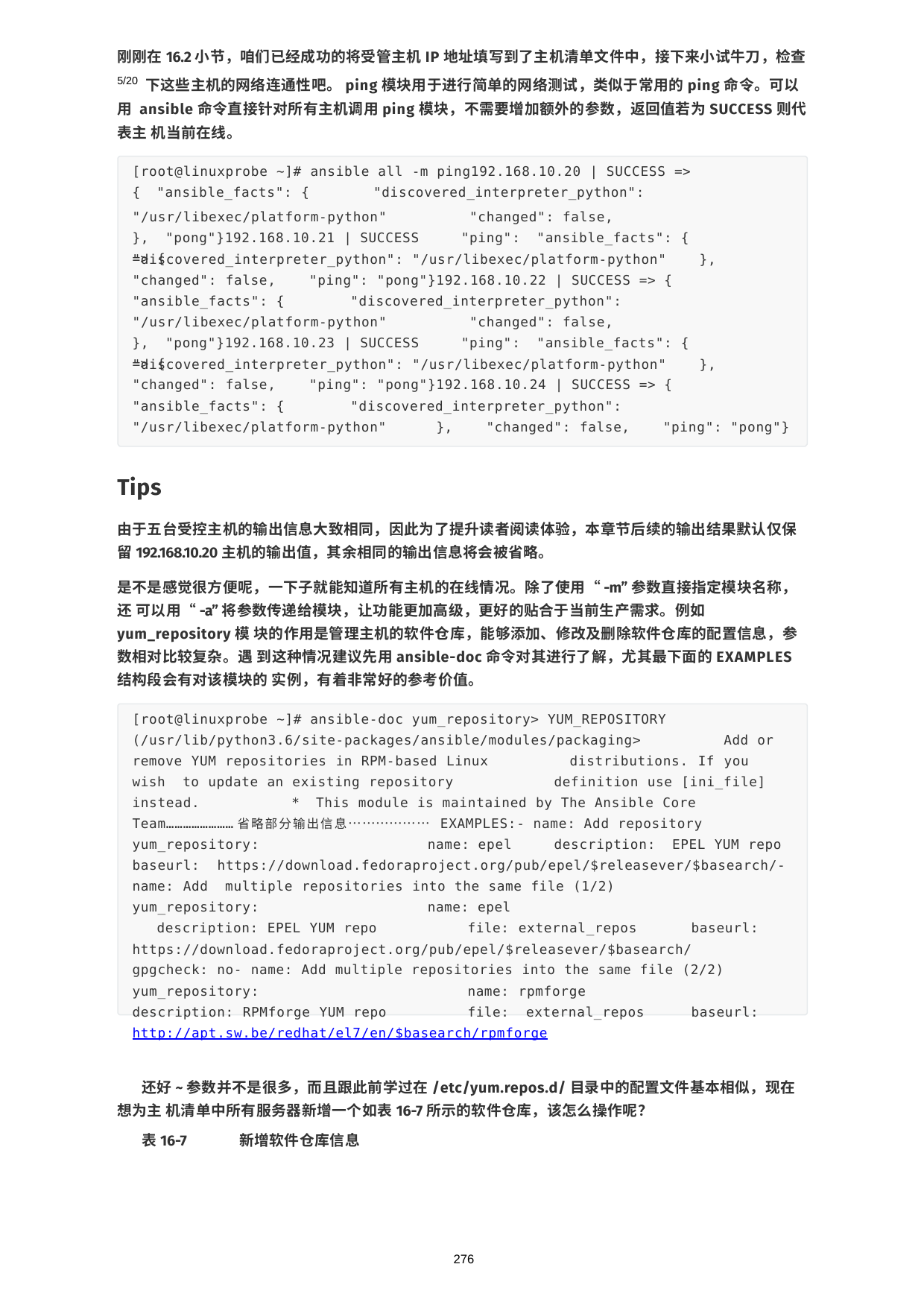

刚刚在16.2小节，咱们已经成功的将受管主机IP地址填写到了主机清单文件中，接下来小试牛刀，检查5/20 下这些主机的网络连通性吧。ping模块用于进行简单的网络测试，类似于常用的ping命令。可以用 ansible命令直接针对所有主机调用ping模块，不需要增加额外的参数，返回值若为SUCCESS则代表主 机当前在线。

[root@linuxprobe ~]# ansible all -m ping192.168.10.20 | SUCCESS => {  "ansible_facts": {	"discovered_interpreter_python":

"/usr/libexec/platform-python"	},  "pong"}192.168.10.21 | SUCCESS => {
"changed": false,	"ping":  "ansible_facts": {
"discovered_interpreter_python": "/usr/libexec/platform-python"
},
"changed": false,  "ansible_facts": {
"ping": "pong"}192.168.10.22 | SUCCESS => {
"discovered_interpreter_python":
"/usr/libexec/platform-python"	},  "pong"}192.168.10.23 | SUCCESS => {
"changed": false,	"ping":  "ansible_facts": {
"discovered_interpreter_python": "/usr/libexec/platform-python"
},
"changed": false,  "ansible_facts": {
"ping": "pong"}192.168.10.24 | SUCCESS => {
"discovered_interpreter_python":
"/usr/libexec/platform-python"	},	"changed": false,	"ping": "pong"}

Tips
由于五台受控主机的输出信息大致相同，因此为了提升读者阅读体验，本章节后续的输出结果默认仅保 留192.168.10.20主机的输出值，其余相同的输出信息将会被省略。
是不是感觉很方便呢，一下子就能知道所有主机的在线情况。除了使用“-m”参数直接指定模块名称，还 可以用“-a”将参数传递给模块，让功能更加高级，更好的贴合于当前生产需求。例如yum_repository模 块的作用是管理主机的软件仓库，能够添加、修改及删除软件仓库的配置信息，参数相对比较复杂。遇 到这种情况建议先用ansible-doc命令对其进行了解，尤其最下面的EXAMPLES结构段会有对该模块的 实例，有着非常好的参考价值。

[root@linuxprobe ~]# ansible-doc yum_repository> YUM_REPOSITORY  (/usr/lib/python3.6/site-packages/ansible/modules/packaging>			Add or  remove YUM repositories in RPM-based Linux		distributions. If you wish  to update an existing repository		definition use [ini_file] instead.	*  This module is maintained by The Ansible Core Team……………………省略部分输出信息………………  EXAMPLES:- name: Add repository	yum_repository:		name: epel	description:  EPEL YUM repo	baseurl:  https://download.fedoraproject.org/pub/epel/$releasever/$basearch/- name: Add  multiple repositories into the same file (1/2)	yum_repository:		name: epel
description: EPEL YUM repo	file: external_repos	baseurl:  https://download.fedoraproject.org/pub/epel/$releasever/$basearch/  gpgcheck: no- name: Add multiple repositories into the same file (2/2)  yum_repository:		name: rpmforge	description: RPMforge YUM repo	file:  external_repos	baseurl: http://apt.sw.be/redhat/el7/en/$basearch/rpmforge

还好~参数并不是很多，而且跟此前学过在/etc/yum.repos.d/目录中的配置文件基本相似，现在想为主 机清单中所有服务器新增一个如表16-7所示的软件仓库，该怎么操作呢？

表16-7	新增软件仓库信息

276